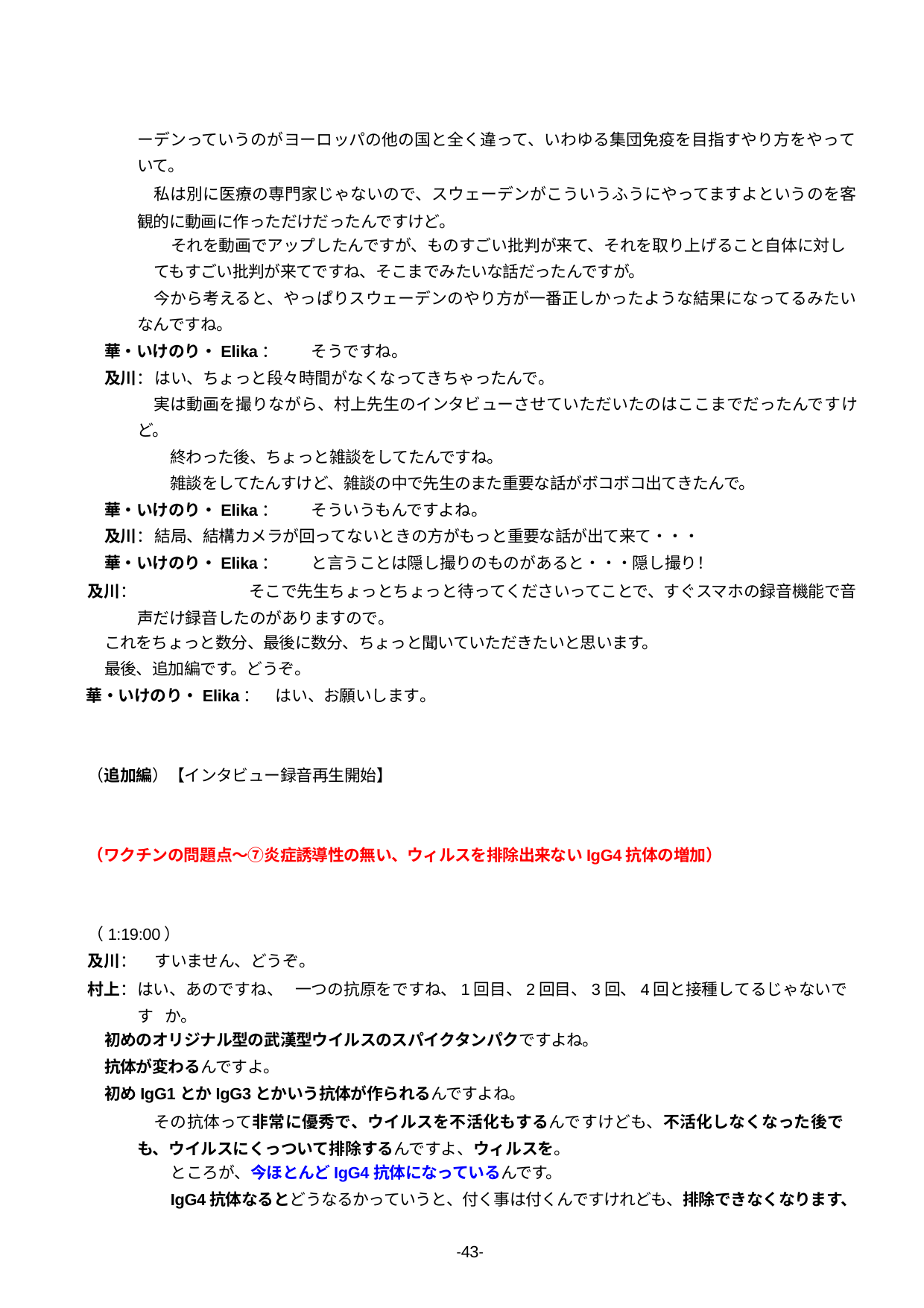

ーデンっていうのがヨーロッパの他の国と全く違って、いわゆる集団免疫を目指すやり方をやっていて。
私は別に医療の専門家じゃないので、スウェーデンがこういうふうにやってますよというのを客観的に動画に作っただけだったんですけど。
それを動画でアップしたんですが、ものすごい批判が来て、それを取り上げること自体に対し
てもすごい批判が来てですね、そこまでみたいな話だったんですが。
今から考えると、やっぱりスウェーデンのやり方が一番正しかったような結果になってるみたいなんですね。
華・いけのり・Elika：	そうですね。
及川：	はい、ちょっと段々時間がなくなってきちゃったんで。
実は動画を撮りながら、村上先生のインタビューさせていただいたのはここまでだったんですけど。
終わった後、ちょっと雑談をしてたんですね。
雑談をしてたんすけど、雑談の中で先生のまた重要な話がボコボコ出てきたんで。
華・いけのり・Elika：	そういうもんですよね。
及川：	結局、結構カメラが回ってないときの方がもっと重要な話が出て来て・・・
華・いけのり・Elika：	と言うことは隠し撮りのものがあると・・・隠し撮り！
及川：		そこで先生ちょっとちょっと待ってくださいってことで、すぐスマホの録音機能で音声だけ録音したのがありますので。
これをちょっと数分、最後に数分、ちょっと聞いていただきたいと思います。
最後、追加編です。どうぞ。
華・いけのり・Elika：	はい、お願いします。
（追加編）【インタビュー録音再生開始】
（ワクチンの問題点～⑦炎症誘導性の無い、ウィルスを排除出来ないIgG4抗体の増加）
（1:19:00）
及川：	すいません、どうぞ。
村上：	はい、あのですね、  一つの抗原をですね、1回目、2回目、3回、4回と接種してるじゃないです か。
初めのオリジナル型の武漢型ウイルスのスパイクタンパクですよね。
抗体が変わるんですよ。
初めIgG1とかIgG3とかいう抗体が作られるんですよね。
その抗体って非常に優秀で、ウイルスを不活化もするんですけども、不活化しなくなった後でも、ウイルスにくっついて排除するんですよ、ウィルスを。
ところが、今ほとんどIgG4抗体になっているんです。
IgG4抗体なるとどうなるかっていうと、付く事は付くんですけれども、排除できなくなります、
-43-